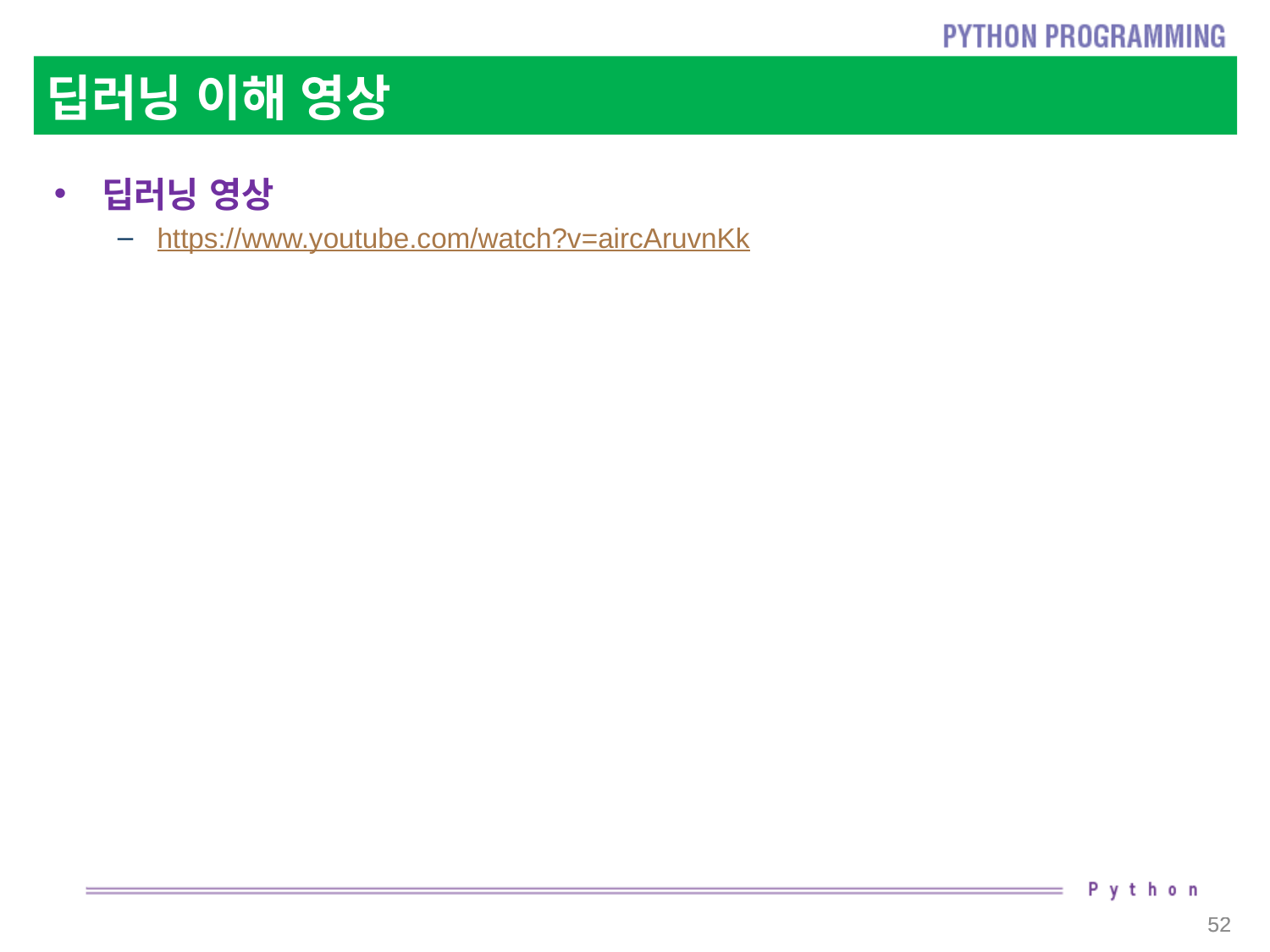

# 딥러닝 이해 영상
딥러닝 영상
https://www.youtube.com/watch?v=aircAruvnKk

52